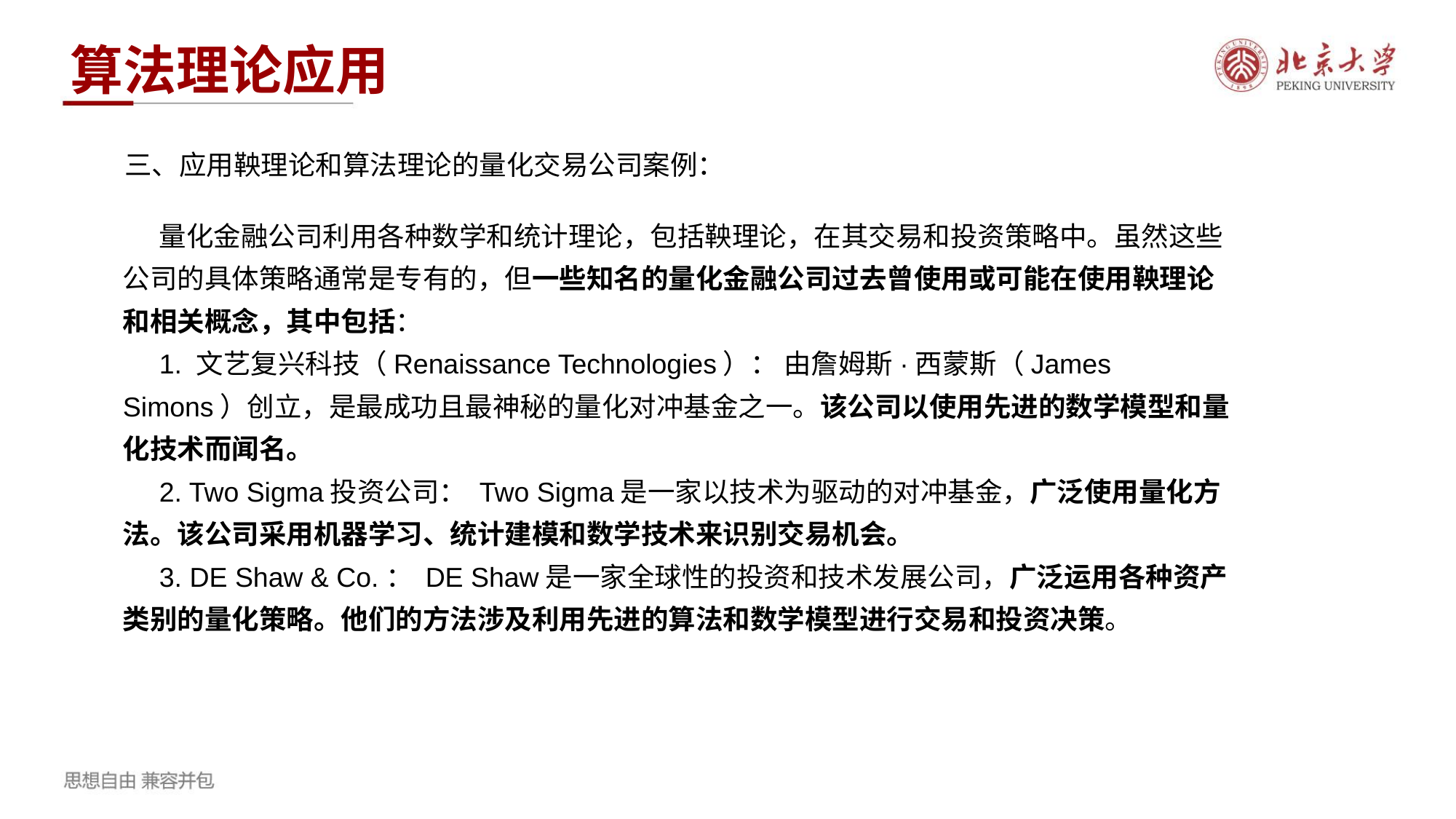

算法理论应用
三、应用鞅理论和算法理论的量化交易公司案例：
量化金融公司利用各种数学和统计理论，包括鞅理论，在其交易和投资策略中。虽然这些公司的具体策略通常是专有的，但一些知名的量化金融公司过去曾使用或可能在使用鞅理论和相关概念，其中包括：
1. 文艺复兴科技（Renaissance Technologies）： 由詹姆斯·西蒙斯（James Simons）创立，是最成功且最神秘的量化对冲基金之一。该公司以使用先进的数学模型和量化技术而闻名。
2. Two Sigma投资公司： Two Sigma是一家以技术为驱动的对冲基金，广泛使用量化方法。该公司采用机器学习、统计建模和数学技术来识别交易机会。
3. DE Shaw & Co.： DE Shaw是一家全球性的投资和技术发展公司，广泛运用各种资产类别的量化策略。他们的方法涉及利用先进的算法和数学模型进行交易和投资决策。